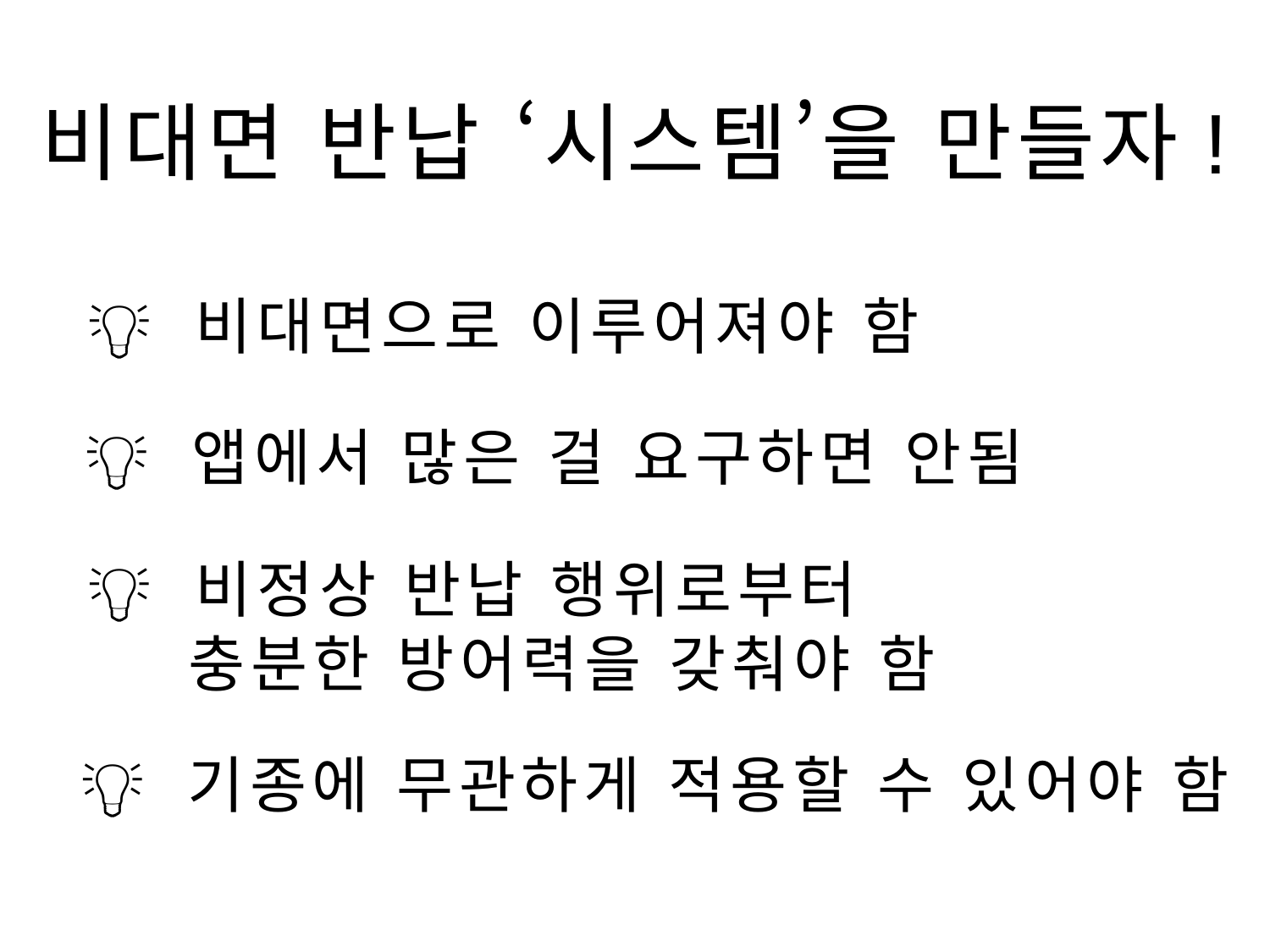

비대면 반납 ‘시스템’을 만들자!
💡 비대면으로 이루어져야 함
💡 앱에서 많은 걸 요구하면 안됨
💡 비정상 반납 행위로부터
 충분한 방어력을 갖춰야 함
💡 기종에 무관하게 적용할 수 있어야 함